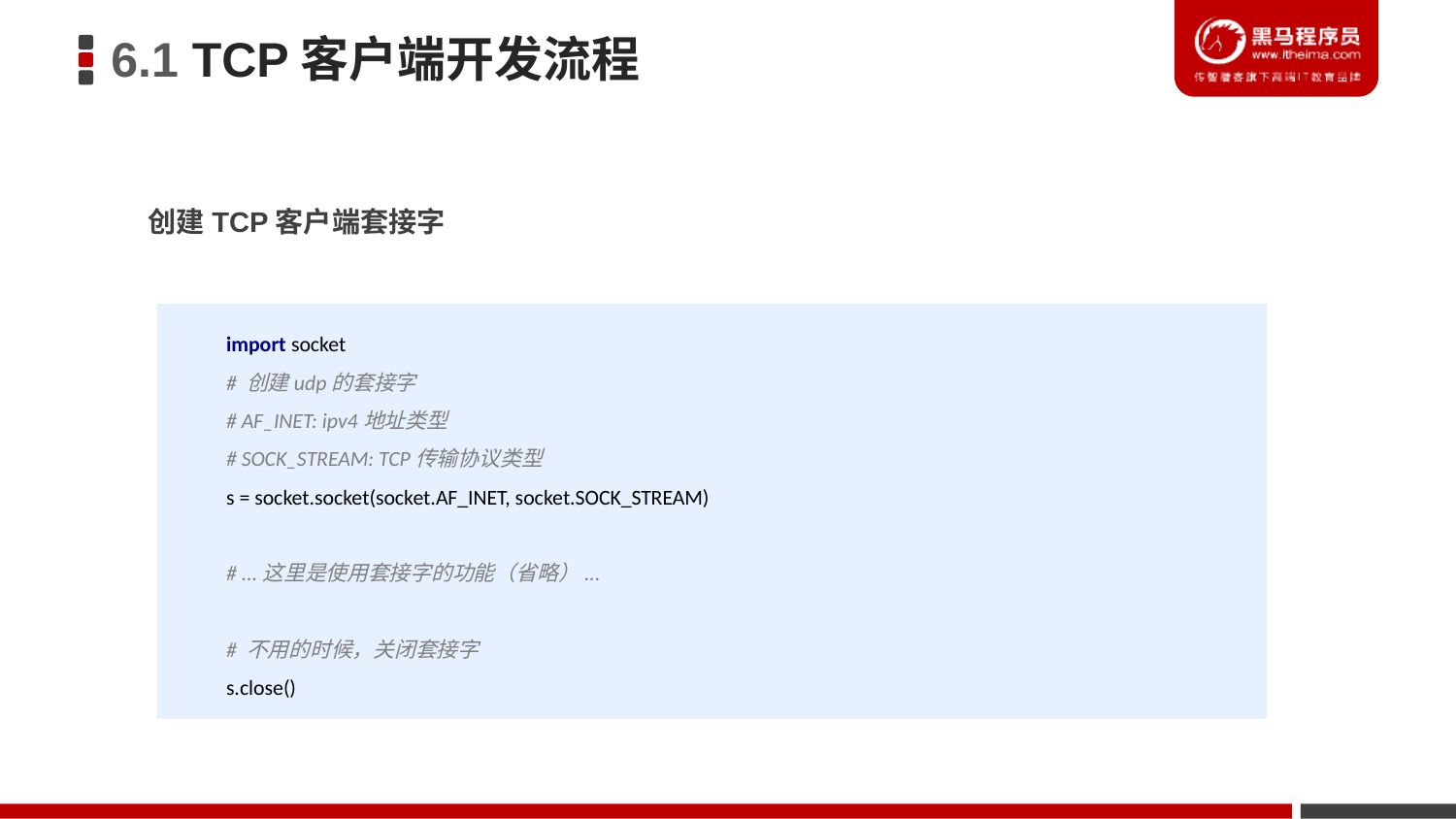

6.1 TCP客户端开发流程
创建TCP客户端套接字

import socket
# 创建udp的套接字
# AF_INET: ipv4地址类型
# SOCK_STREAM: TCP传输协议类型
s = socket.socket(socket.AF_INET, socket.SOCK_STREAM)
# ...这里是使用套接字的功能（省略）...
# 不用的时候，关闭套接字
s.close()